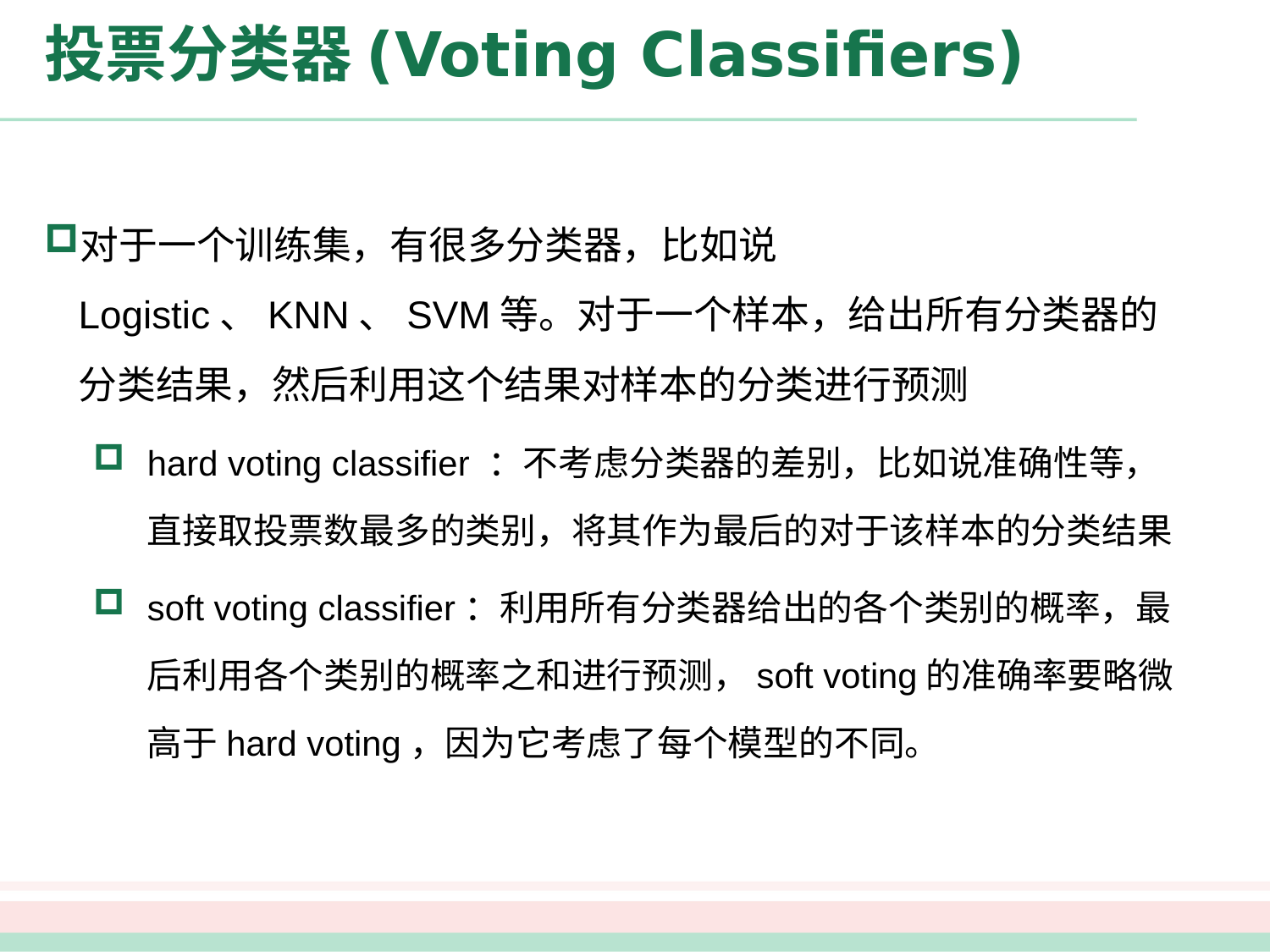

# 投票分类器(Voting Classifiers)
对于一个训练集，有很多分类器，比如说Logistic、KNN、SVM等。对于一个样本，给出所有分类器的分类结果，然后利用这个结果对样本的分类进行预测
hard voting classifier ：不考虑分类器的差别，比如说准确性等，直接取投票数最多的类别，将其作为最后的对于该样本的分类结果
soft voting classifier：利用所有分类器给出的各个类别的概率，最后利用各个类别的概率之和进行预测，soft voting的准确率要略微高于hard voting，因为它考虑了每个模型的不同。